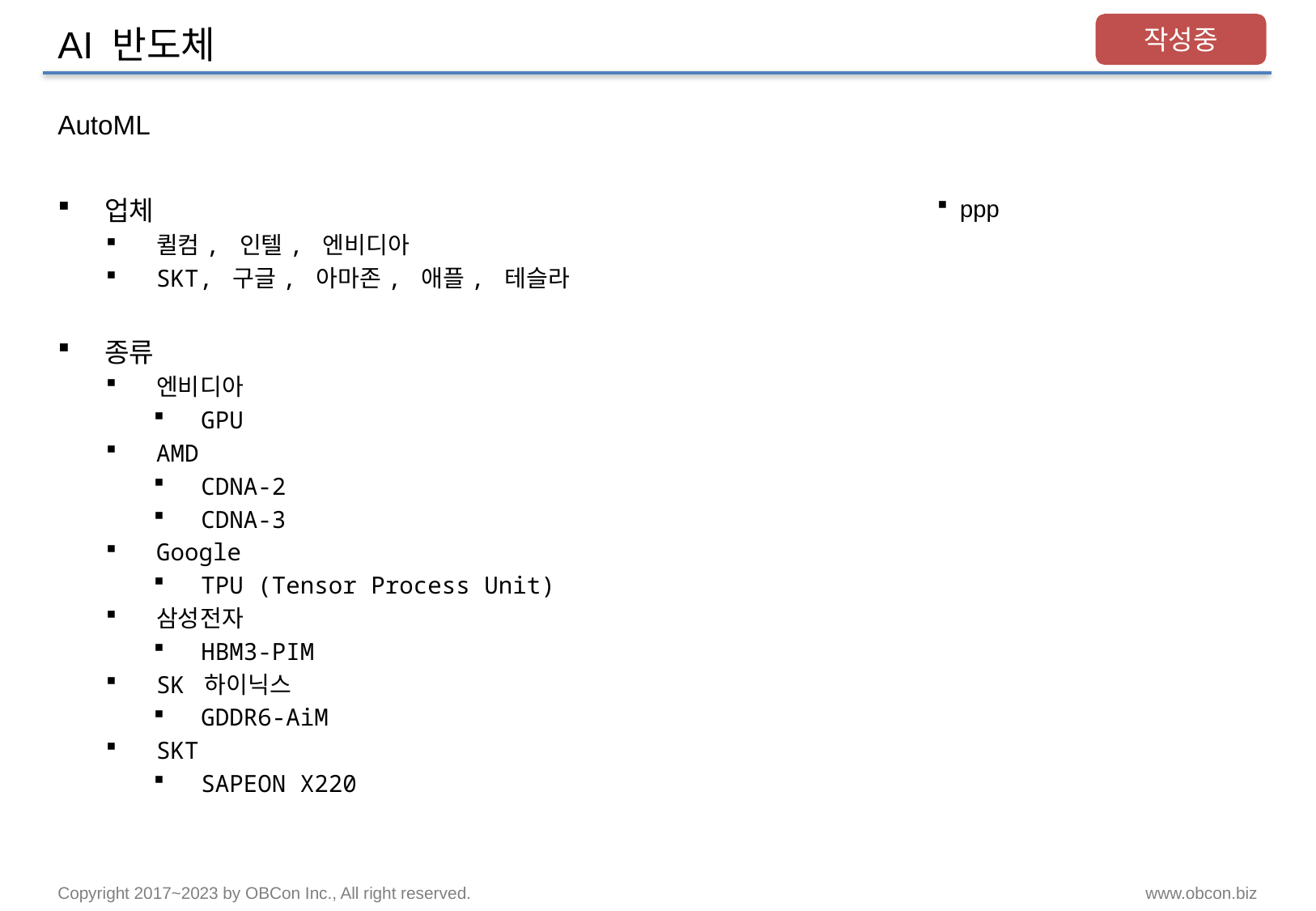

# AI 반도체
작성중
AutoML
업체
퀼컴, 인텔, 엔비디아
SKT, 구글, 아마존, 애플, 테슬라

종류
엔비디아
GPU
AMD
CDNA-2
CDNA-3
Google
TPU (Tensor Process Unit)
삼성전자
HBM3-PIM
SK 하이닉스
GDDR6-AiM
SKT
SAPEON X220

ppp